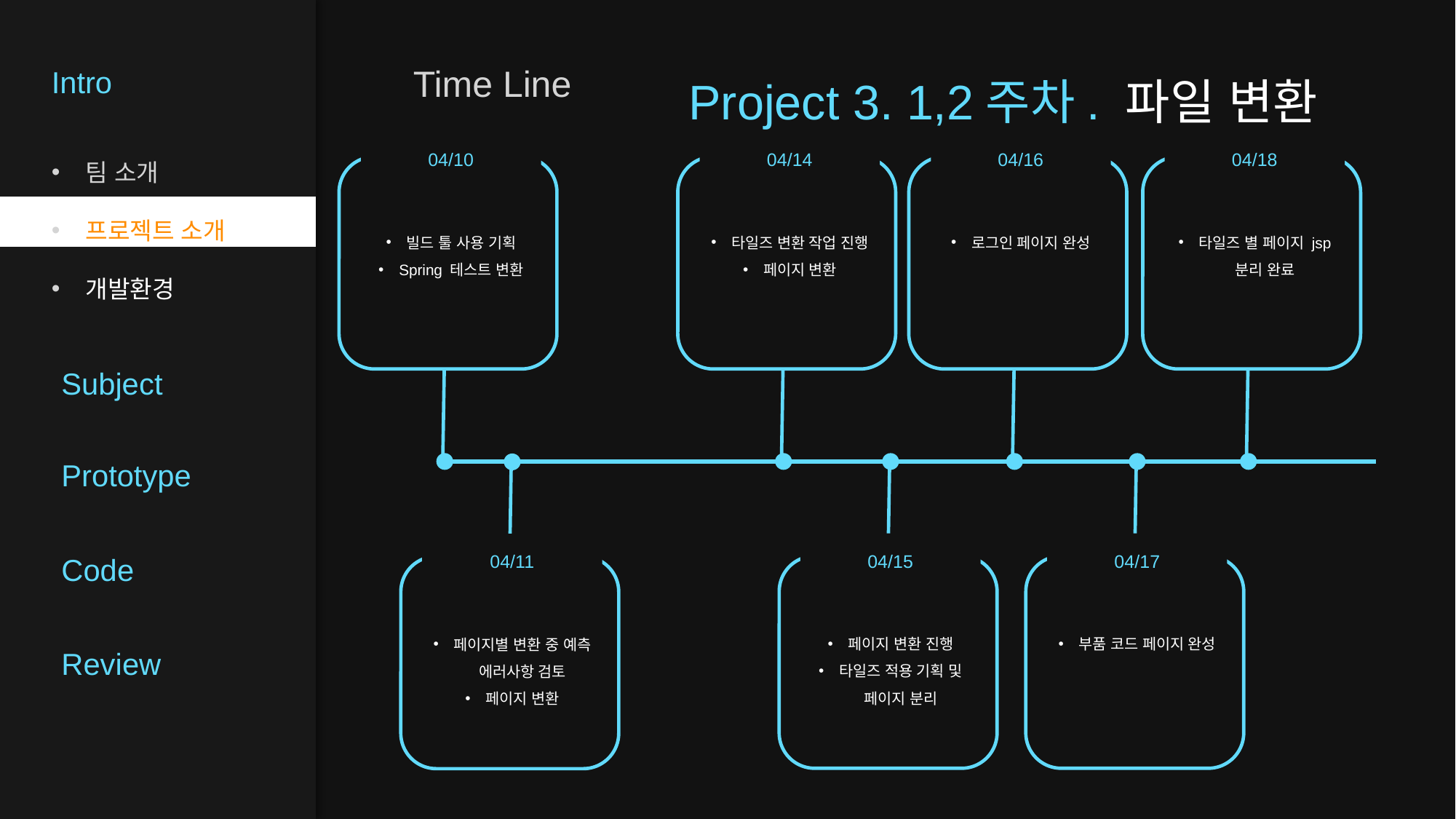

Intro
Time Line
Project 3. 1,2주차. 파일 변환
팀 소개
프로젝트 소개
개발환경
04/10

빌드 툴 사용 기획
Spring 테스트 변환
04/14

타일즈 변환 작업 진행
페이지 변환
04/16

로그인 페이지 완성
04/18

타일즈 별 페이지 jsp 분리 완료

Subject
Prototype

Code
04/15

페이지 변환 진행
타일즈 적용 기획 및 페이지 분리
04/17

부품 코드 페이지 완성
04/11

페이지별 변환 중 예측 에러사항 검토
페이지 변환

Review